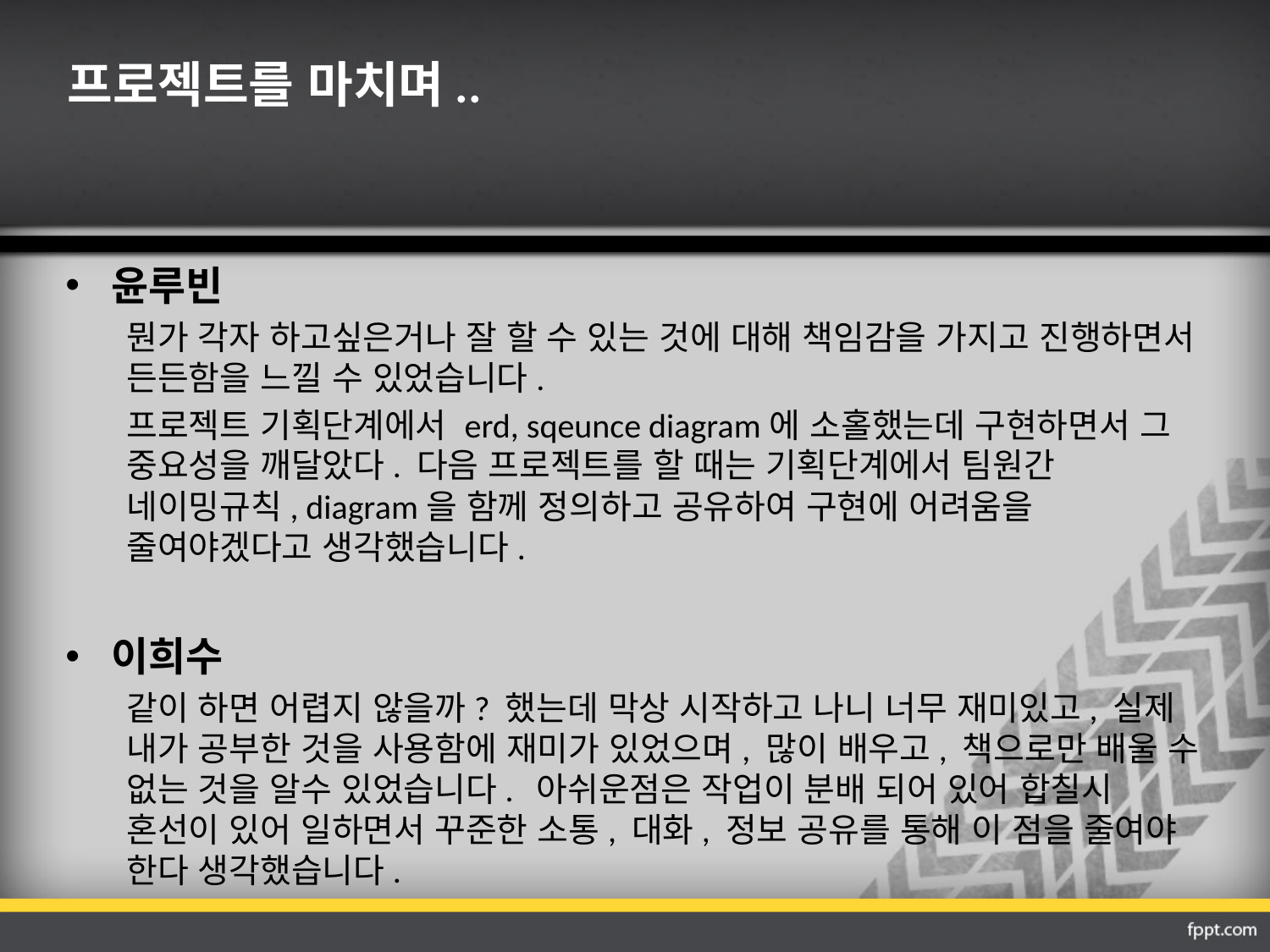

프로젝트를 마치며..
윤루빈
뭔가 각자 하고싶은거나 잘 할 수 있는 것에 대해 책임감을 가지고 진행하면서 든든함을 느낄 수 있었습니다.
프로젝트 기획단계에서 erd, sqeunce diagram에 소홀했는데 구현하면서 그 중요성을 깨달았다. 다음 프로젝트를 할 때는 기획단계에서 팀원간 네이밍규칙, diagram을 함께 정의하고 공유하여 구현에 어려움을 줄여야겠다고 생각했습니다.

이희수
같이 하면 어렵지 않을까? 했는데 막상 시작하고 나니 너무 재미있고, 실제 내가 공부한 것을 사용함에 재미가 있었으며, 많이 배우고, 책으로만 배울 수 없는 것을 알수 있었습니다.  아쉬운점은 작업이 분배 되어 있어 합칠시 혼선이 있어 일하면서 꾸준한 소통, 대화, 정보 공유를 통해 이 점을 줄여야 한다 생각했습니다.